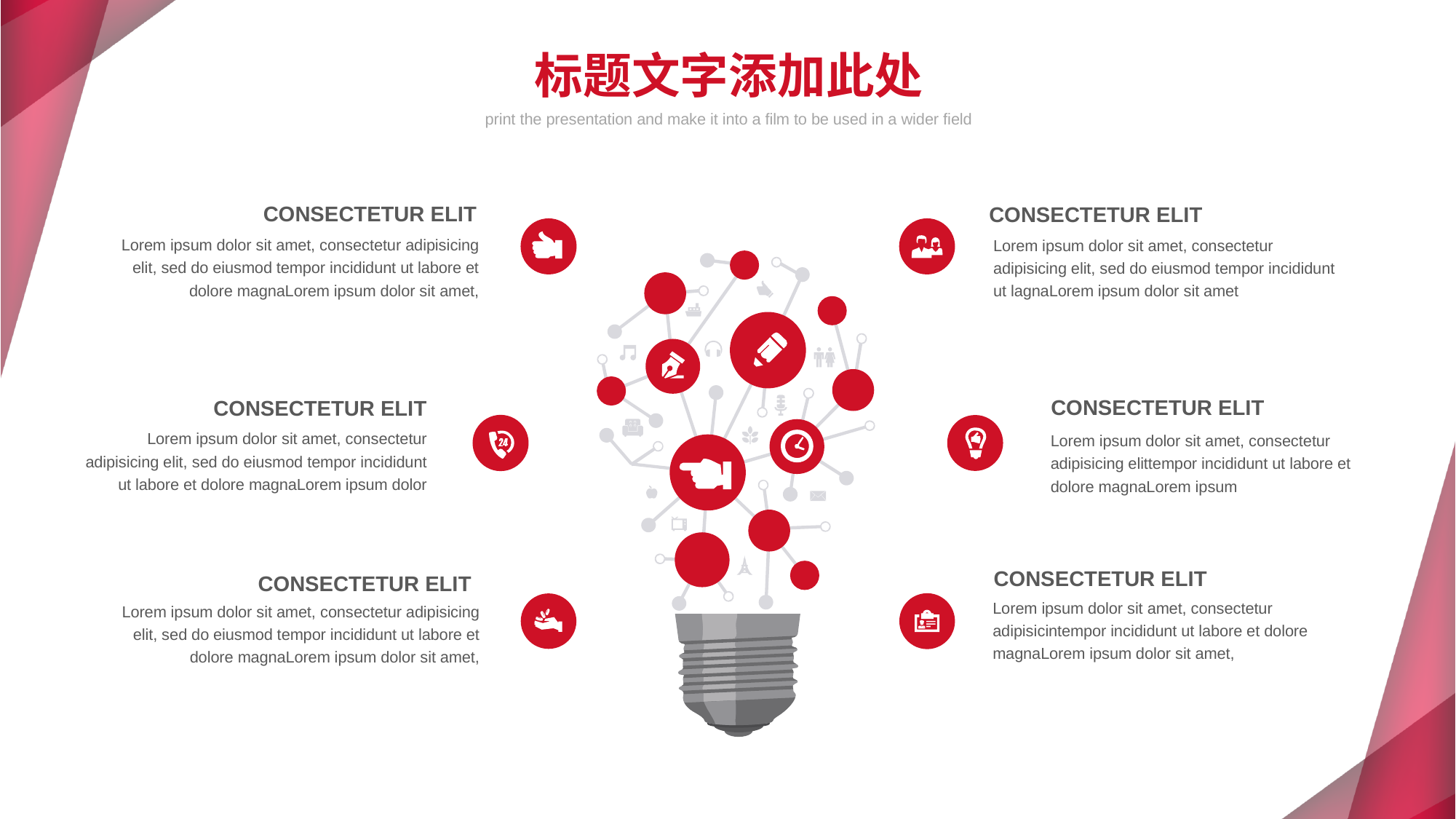

标题文字添加此处
print the presentation and make it into a film to be used in a wider field
CONSECTETUR ELIT
CONSECTETUR ELIT

Lorem ipsum dolor sit amet, consectetur adipisicing elit, sed do eiusmod tempor incididunt ut labore et dolore magnaLorem ipsum dolor sit amet,
Lorem ipsum dolor sit amet, consectetur adipisicing elit, sed do eiusmod tempor incididunt ut lagnaLorem ipsum dolor sit amet
CONSECTETUR ELIT
CONSECTETUR ELIT
Lorem ipsum dolor sit amet, consectetur adipisicing elit, sed do eiusmod tempor incididunt ut labore et dolore magnaLorem ipsum dolor
Lorem ipsum dolor sit amet, consectetur adipisicing elittempor incididunt ut labore et dolore magnaLorem ipsum
CONSECTETUR ELIT
CONSECTETUR ELIT
Lorem ipsum dolor sit amet, consectetur adipisicintempor incididunt ut labore et dolore magnaLorem ipsum dolor sit amet,
Lorem ipsum dolor sit amet, consectetur adipisicing elit, sed do eiusmod tempor incididunt ut labore et dolore magnaLorem ipsum dolor sit amet,